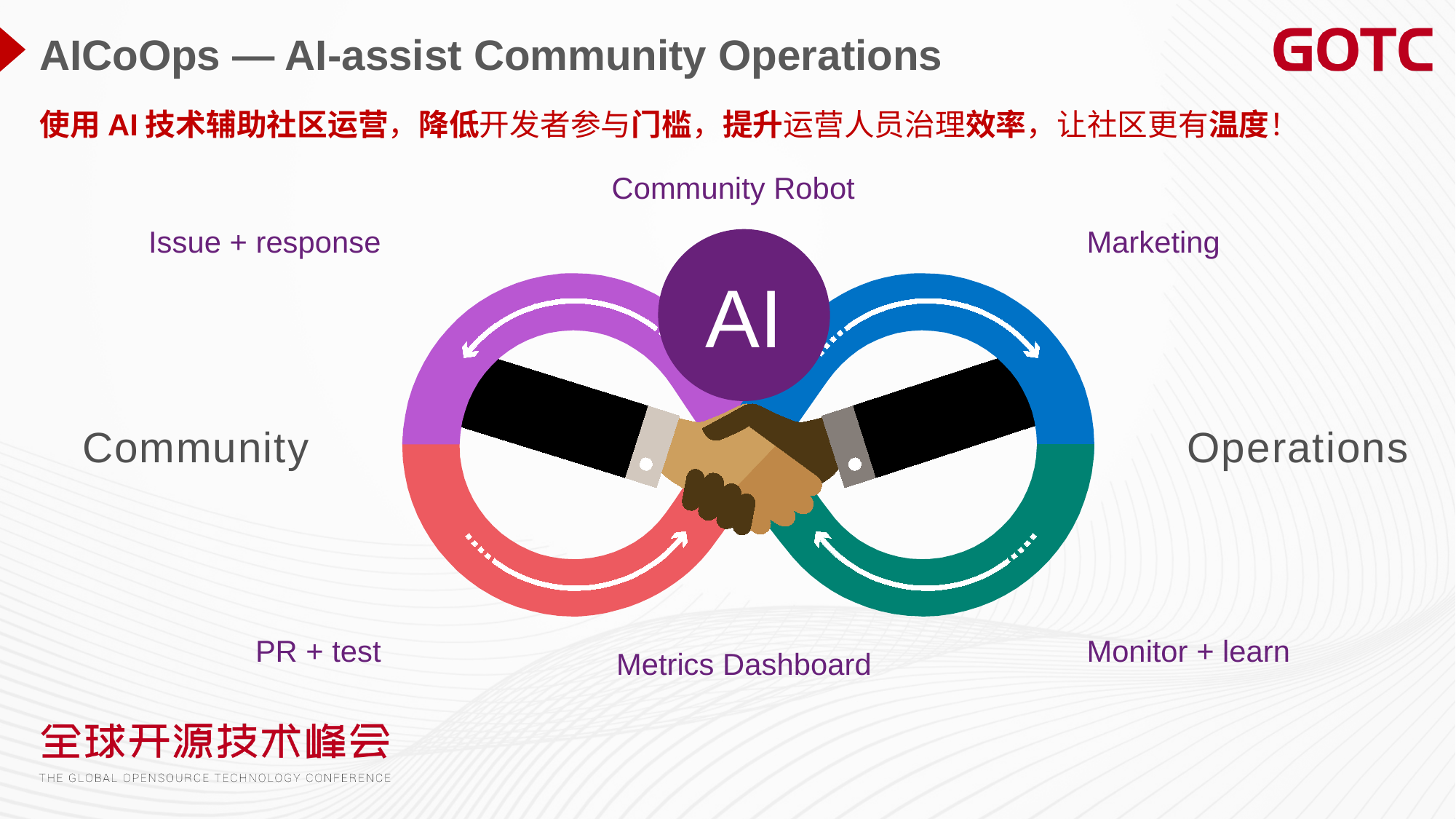

AICoOps — AI-assist Community Operations
使用AI技术辅助社区运营，降低开发者参与门槛，提升运营人员治理效率，让社区更有温度！
Community Robot
Issue + response
Marketing

Community
Operations

PR + test
Monitor + learn
AI
Metrics Dashboard